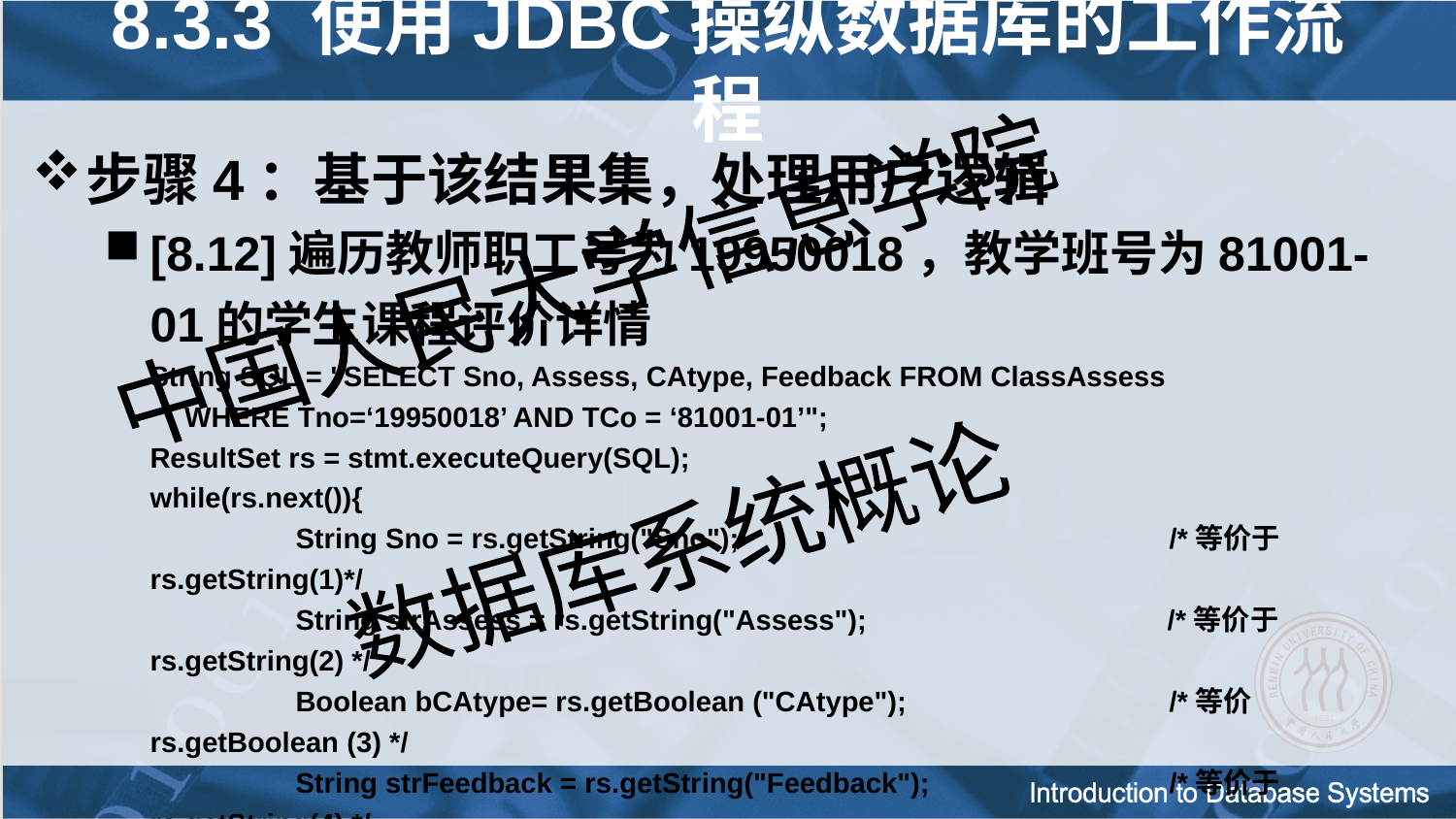

8.3.3 使用JDBC操纵数据库的工作流程
步骤4：基于该结果集，处理用户逻辑
[8.12]遍历教师职工号为19950018，教学班号为81001-01的学生课程评价详情
	String SQL = "SELECT Sno, Assess, CAtype, Feedback FROM ClassAssess
          WHERE Tno=‘19950018’ AND TCo = ‘81001-01’";
	ResultSet rs = stmt.executeQuery(SQL);
	while(rs.next()){
		String Sno = rs.getString("Sno"); 			/*等价于rs.getString(1)*/
		String strAssess = rs.getString("Assess"); 		                  /*等价于rs.getString(2) */
		Boolean bCAtype= rs.getBoolean ("CAtype");		/*等价rs.getBoolean (3) */
		String strFeedback = rs.getString("Feedback");		/*等价于rs.getString(4) */
		System.out.printf("[%s,%b,%s]%n", strAssess, bCAtype, strFeedback);
	}